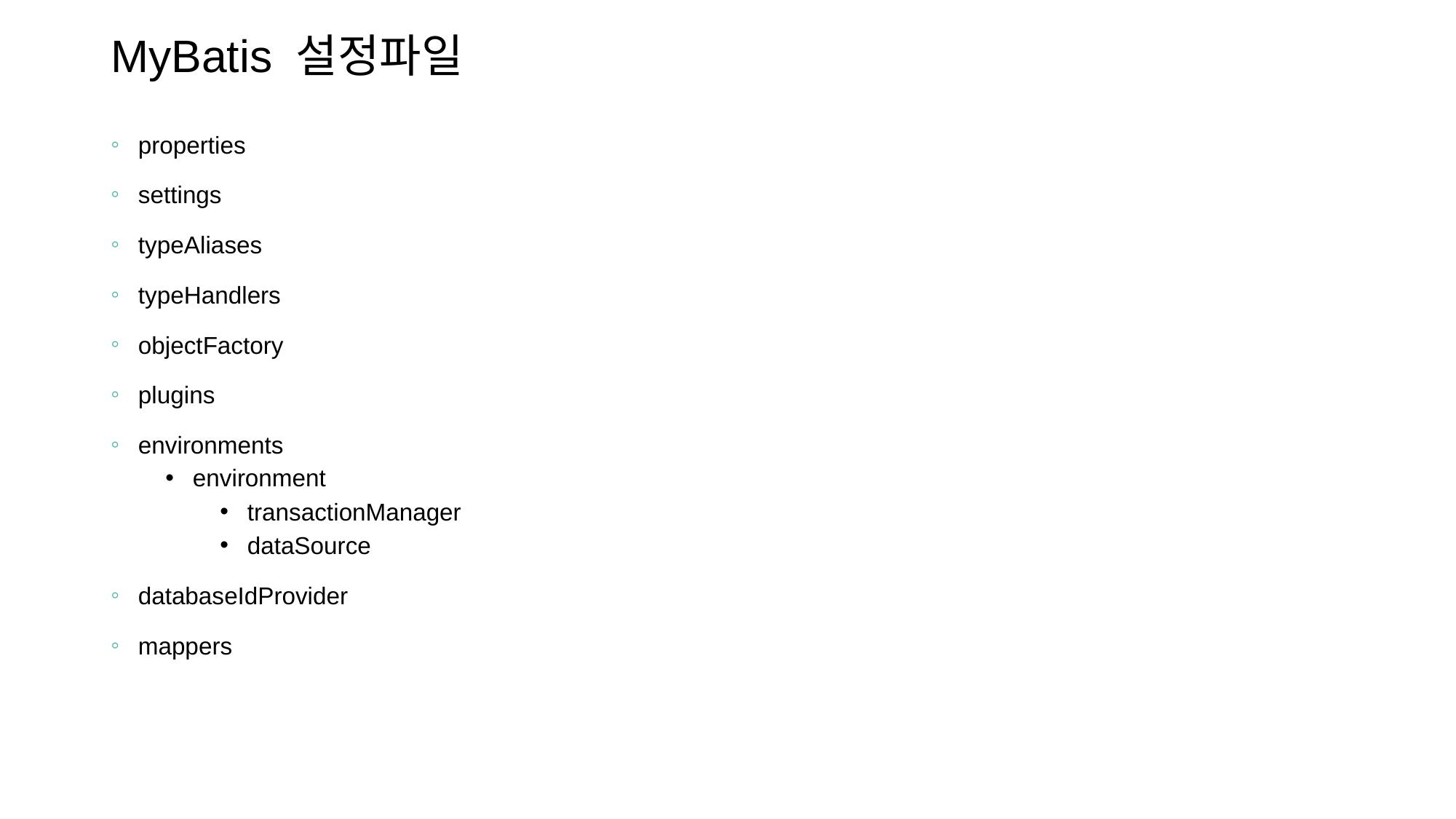

# MyBatis 설정파일
properties
settings
typeAliases
typeHandlers
objectFactory
plugins
environments
environment
transactionManager
dataSource
databaseIdProvider
mappers